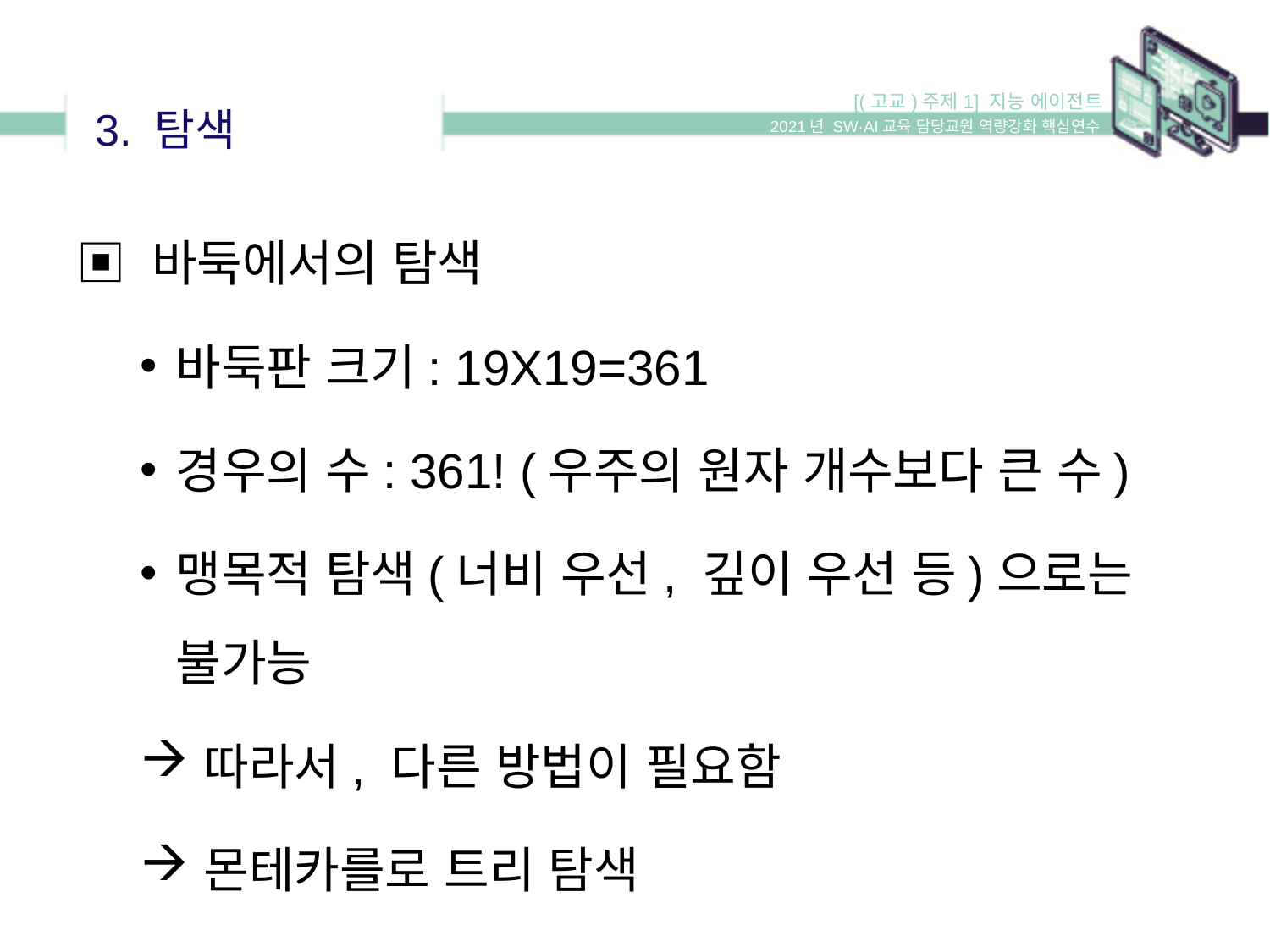

[(고교)주제1] 지능 에이전트
3. 탐색
2021년 SW·AI교육 담당교원 역량강화 핵심연수
▣ 바둑에서의 탐색
바둑판 크기: 19X19=361
경우의 수: 361! (우주의 원자 개수보다 큰 수)
맹목적 탐색(너비 우선, 깊이 우선 등)으로는 불가능
따라서, 다른 방법이 필요함
몬테카를로 트리 탐색